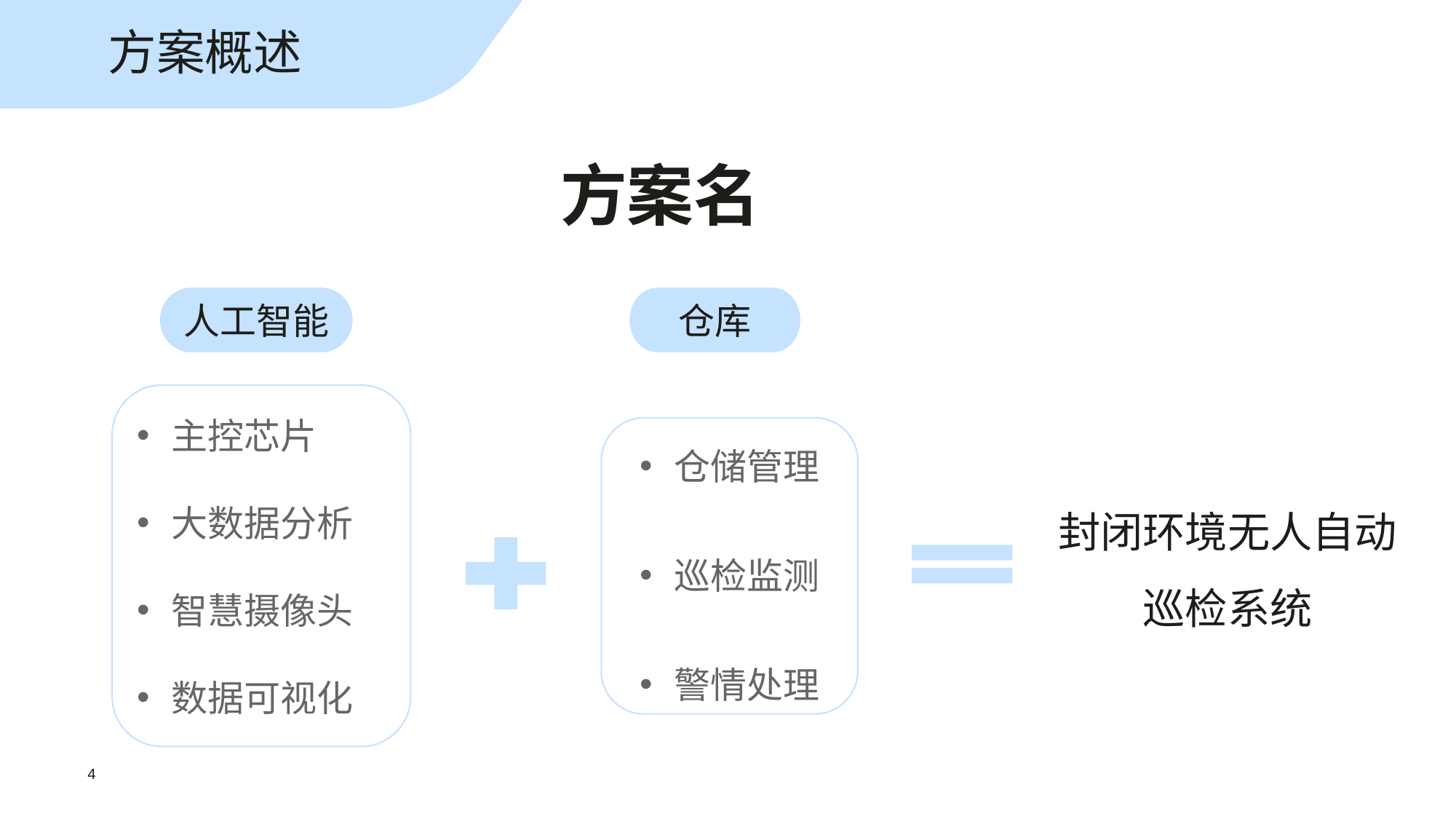

方案概述
方案名
仓库
人工智能
主控芯片
大数据分析
智慧摄像头
数据可视化

仓储管理
巡检监测
警情处理

封闭环境无人自动巡检系统